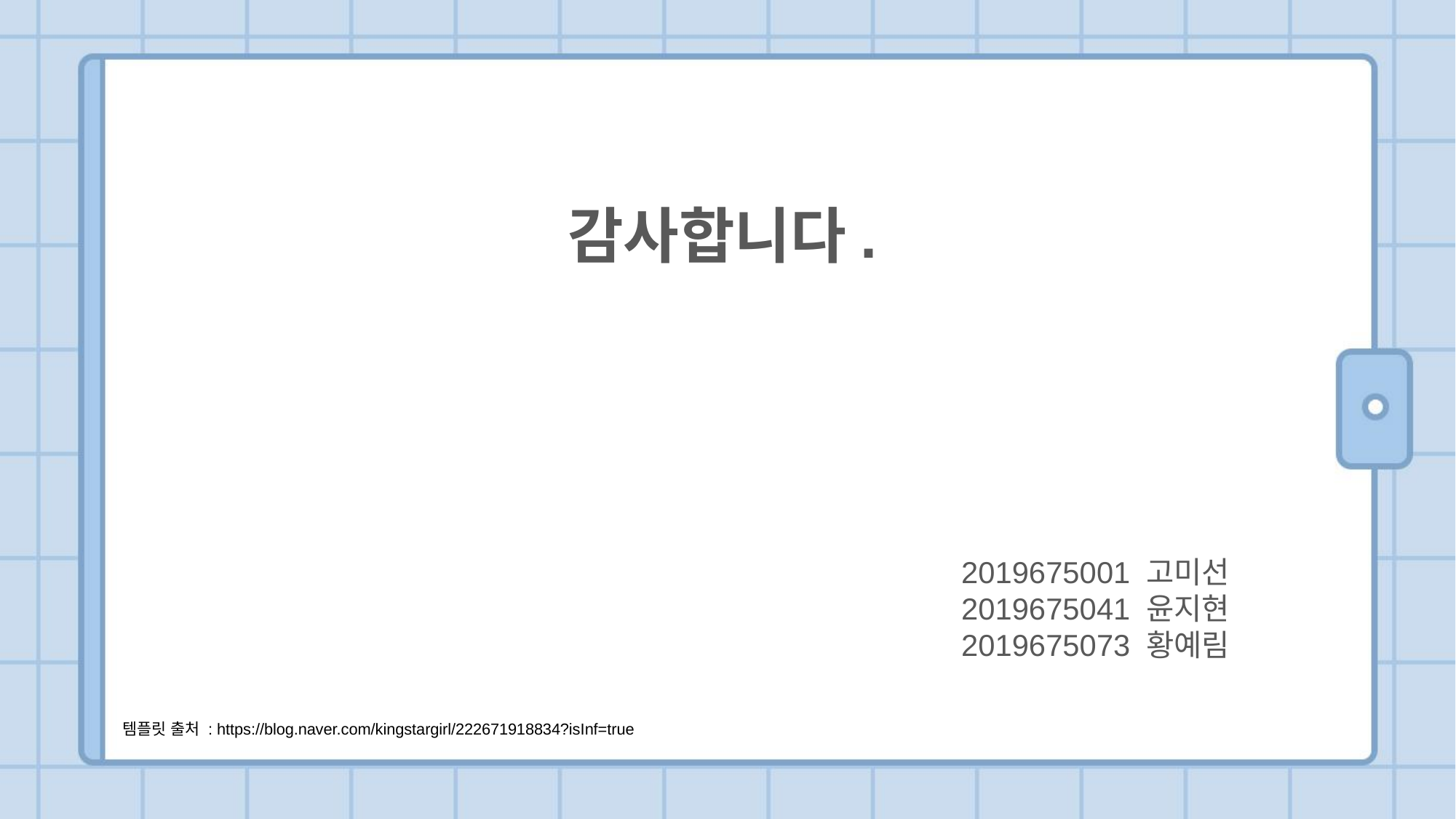

감사합니다.
2019675001 고미선
2019675041 윤지현
2019675073 황예림
템플릿 출처 : https://blog.naver.com/kingstargirl/222671918834?isInf=true